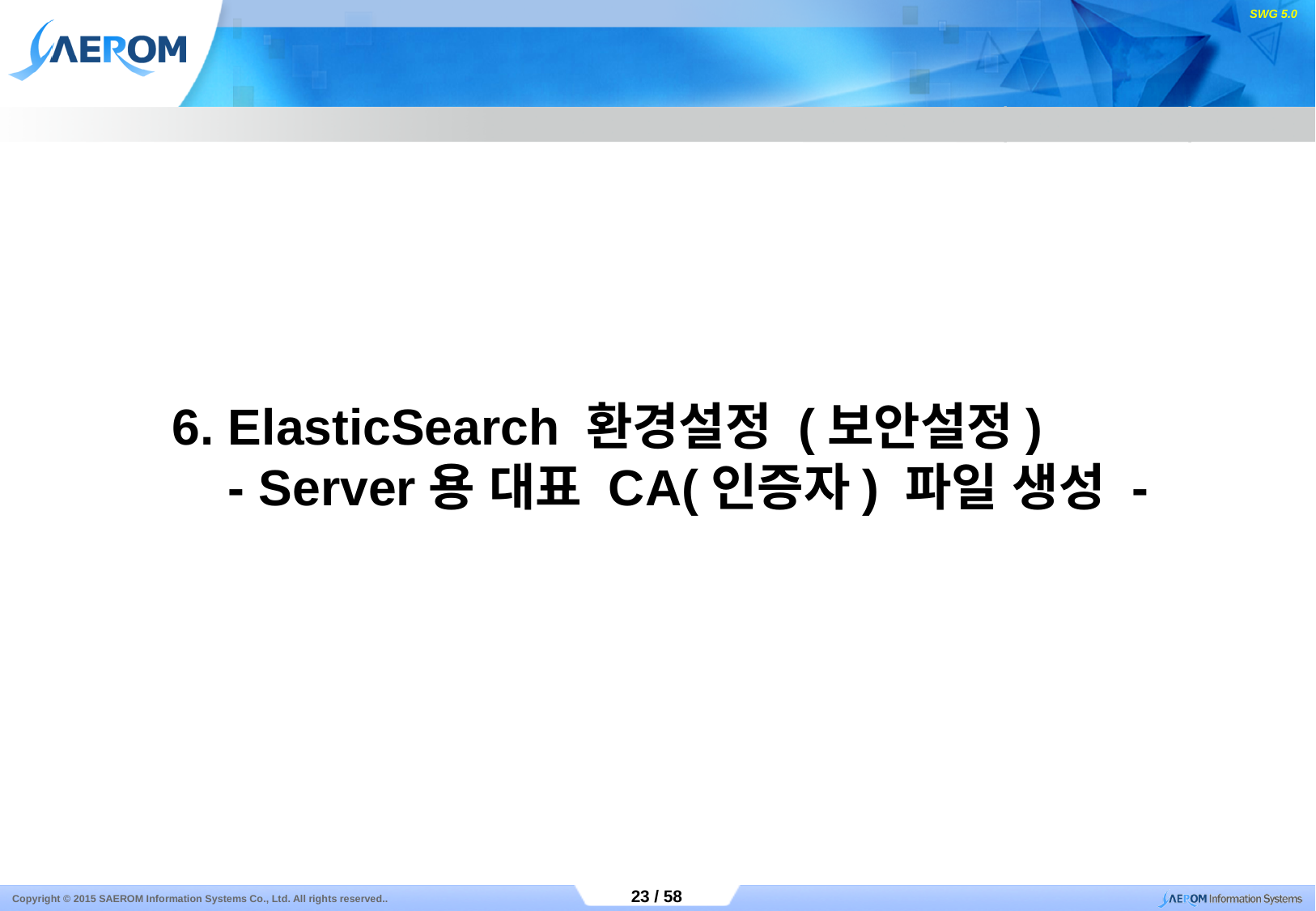

6. ElasticSearch 환경설정 (보안설정)
    - Server용 대표 CA(인증자) 파일 생성 -